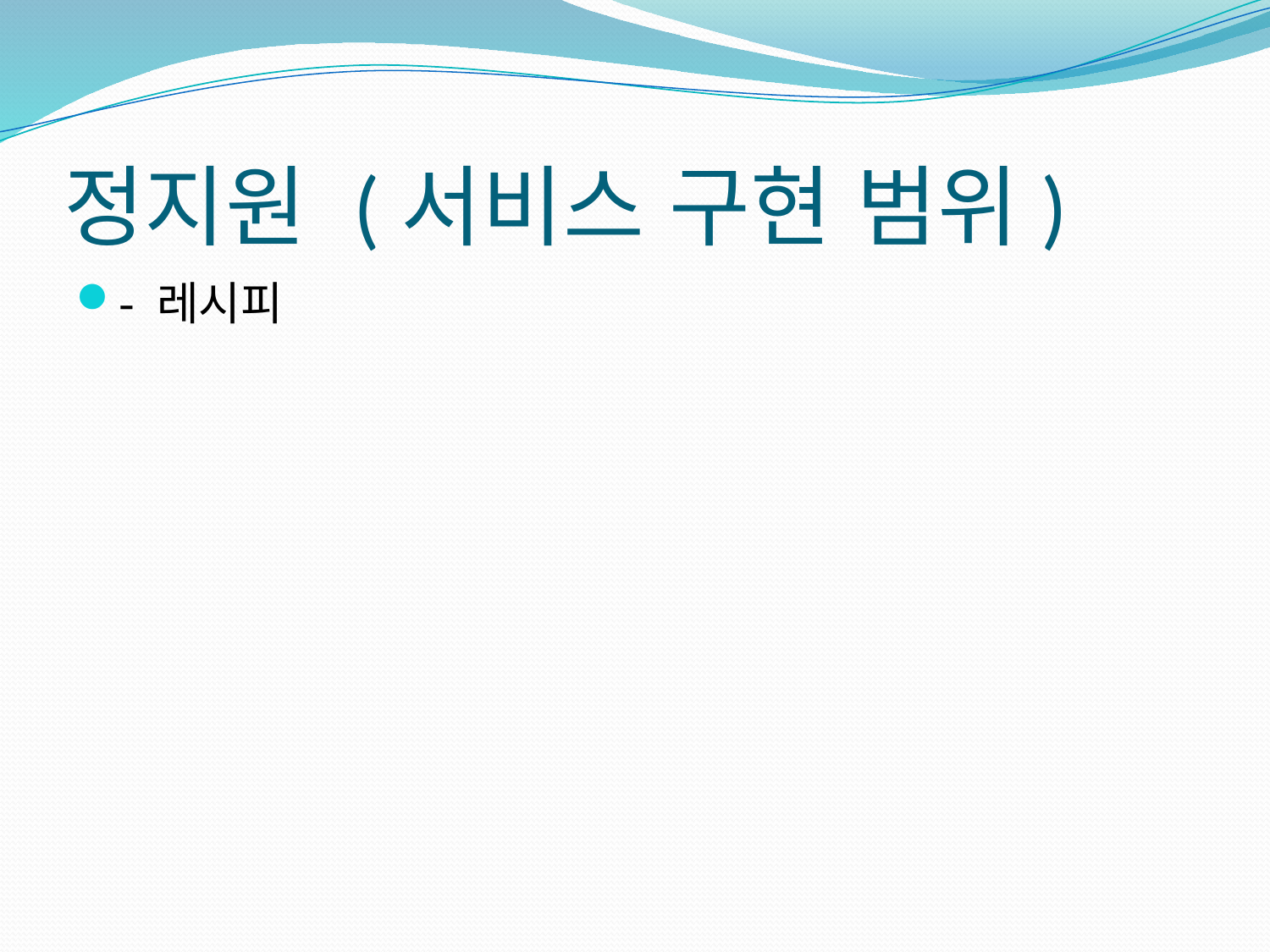

# 정지원 (서비스 구현 범위)
- 레시피